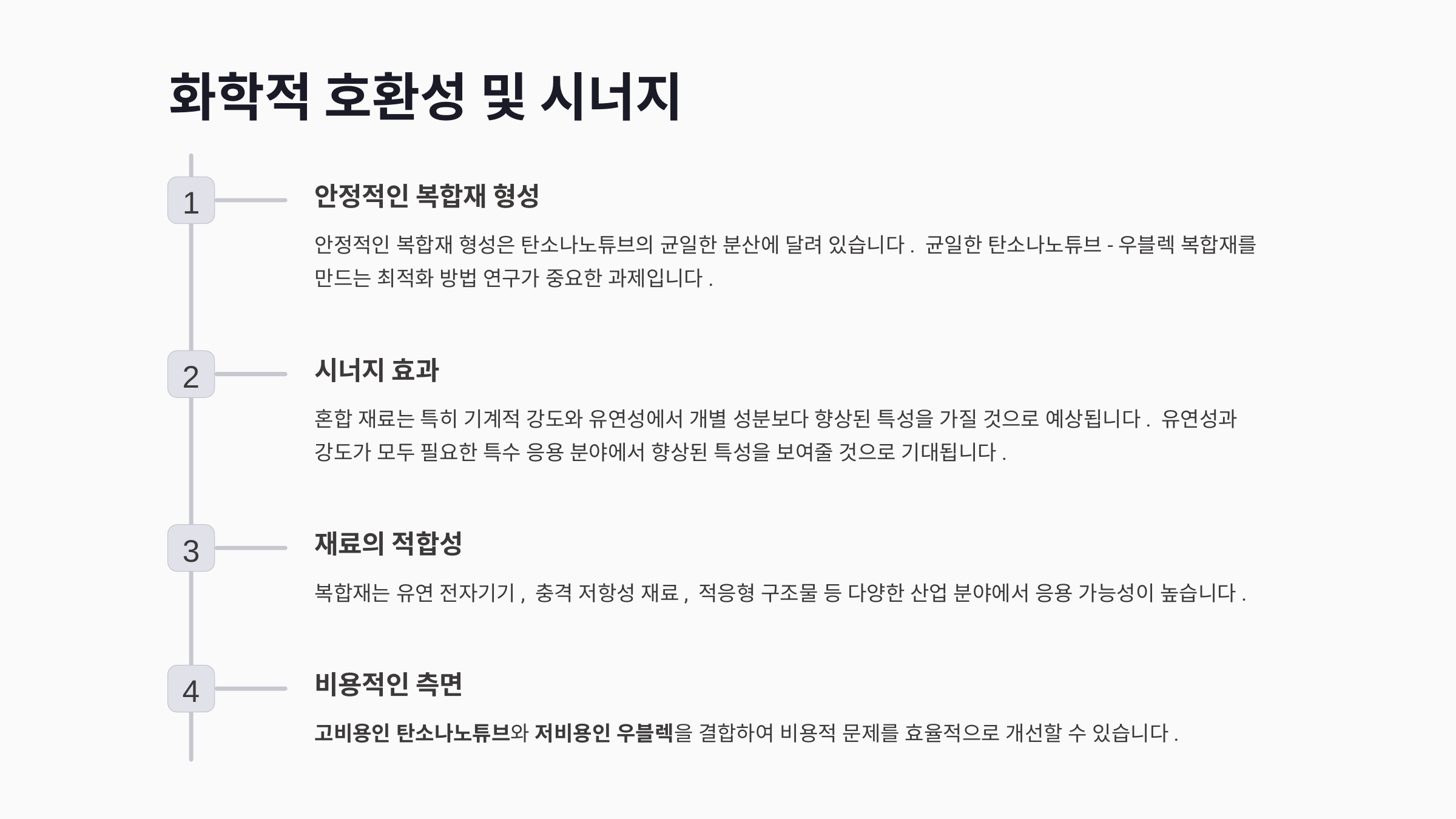

화학적 호환성 및 시너지

안정적인 복합재 형성

1

안정적인 복합재 형성은 탄소나노튜브의 균일한 분산에 달려 있습니다. 균일한 탄소나노튜브-우블렉 복합재를 만드는 최적화 방법 연구가 중요한 과제입니다.
시너지 효과

2

혼합 재료는 특히 기계적 강도와 유연성에서 개별 성분보다 향상된 특성을 가질 것으로 예상됩니다. 유연성과 강도가 모두 필요한 특수 응용 분야에서 향상된 특성을 보여줄 것으로 기대됩니다.
재료의 적합성

3

복합재는 유연 전자기기, 충격 저항성 재료, 적응형 구조물 등 다양한 산업 분야에서 응용 가능성이 높습니다.
비용적인 측면

4

고비용인 탄소나노튜브와 저비용인 우블렉을 결합하여 비용적 문제를 효율적으로 개선할 수 있습니다.